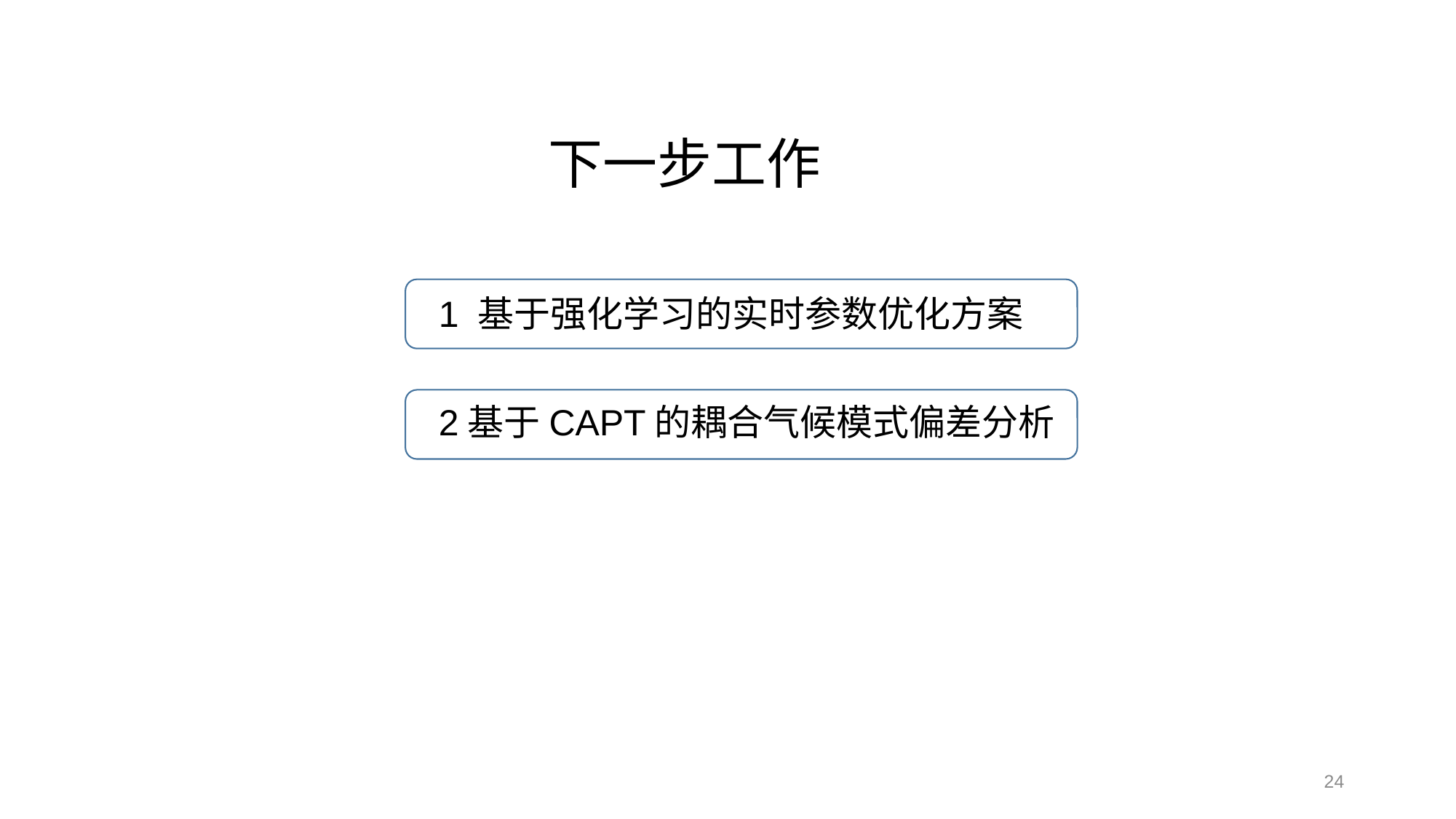

# 下一步工作

1 基于强化学习的实时参数优化方案

2基于CAPT的耦合气候模式偏差分析

24